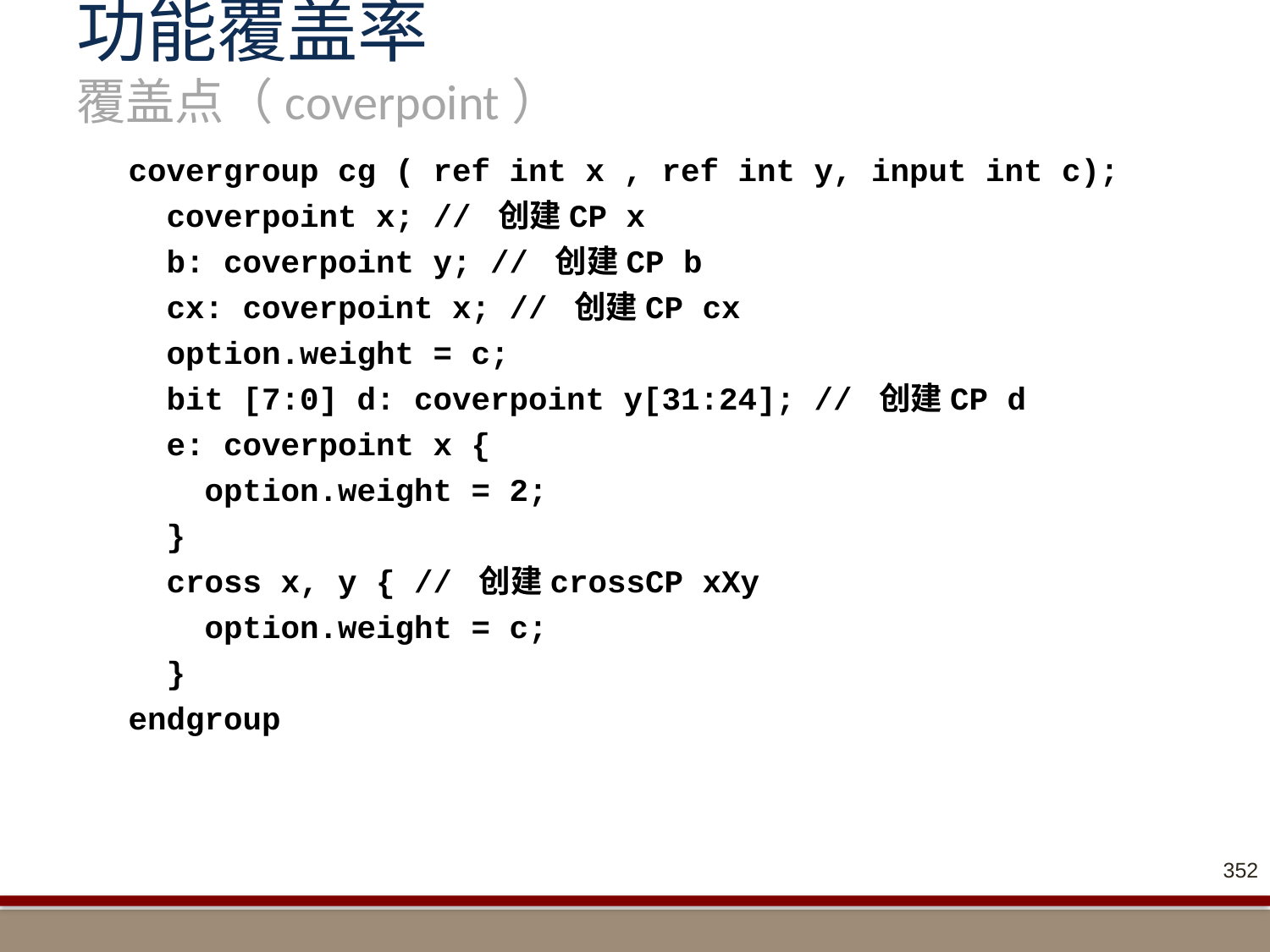

# 功能覆盖率 覆盖点（coverpoint）
covergroup cg ( ref int x , ref int y, input int c);
  coverpoint x; // 创建CP x
  b: coverpoint y; // 创建CP b
  cx: coverpoint x; // 创建CP cx
  option.weight = c;
  bit [7:0] d: coverpoint y[31:24]; // 创建CP d
  e: coverpoint x {
    option.weight = 2;
  }
  cross x, y { // 创建crossCP xXy
    option.weight = c;
  }
endgroup
352